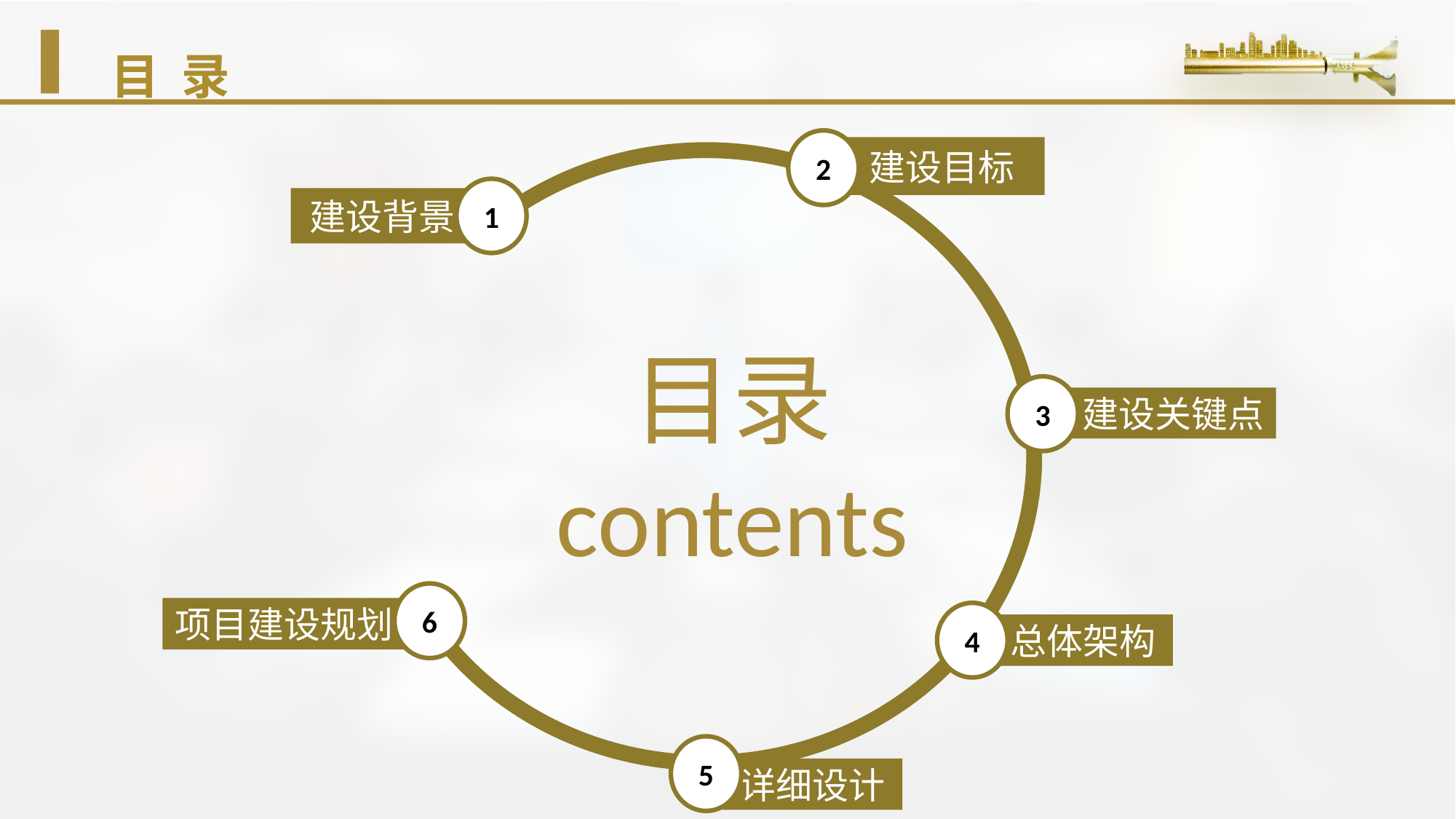

# 目  录
2
建设目标
目录
contents
1
建设背景
3
建设关键点
6
项目建设规划
4
总体架构
5
详细设计